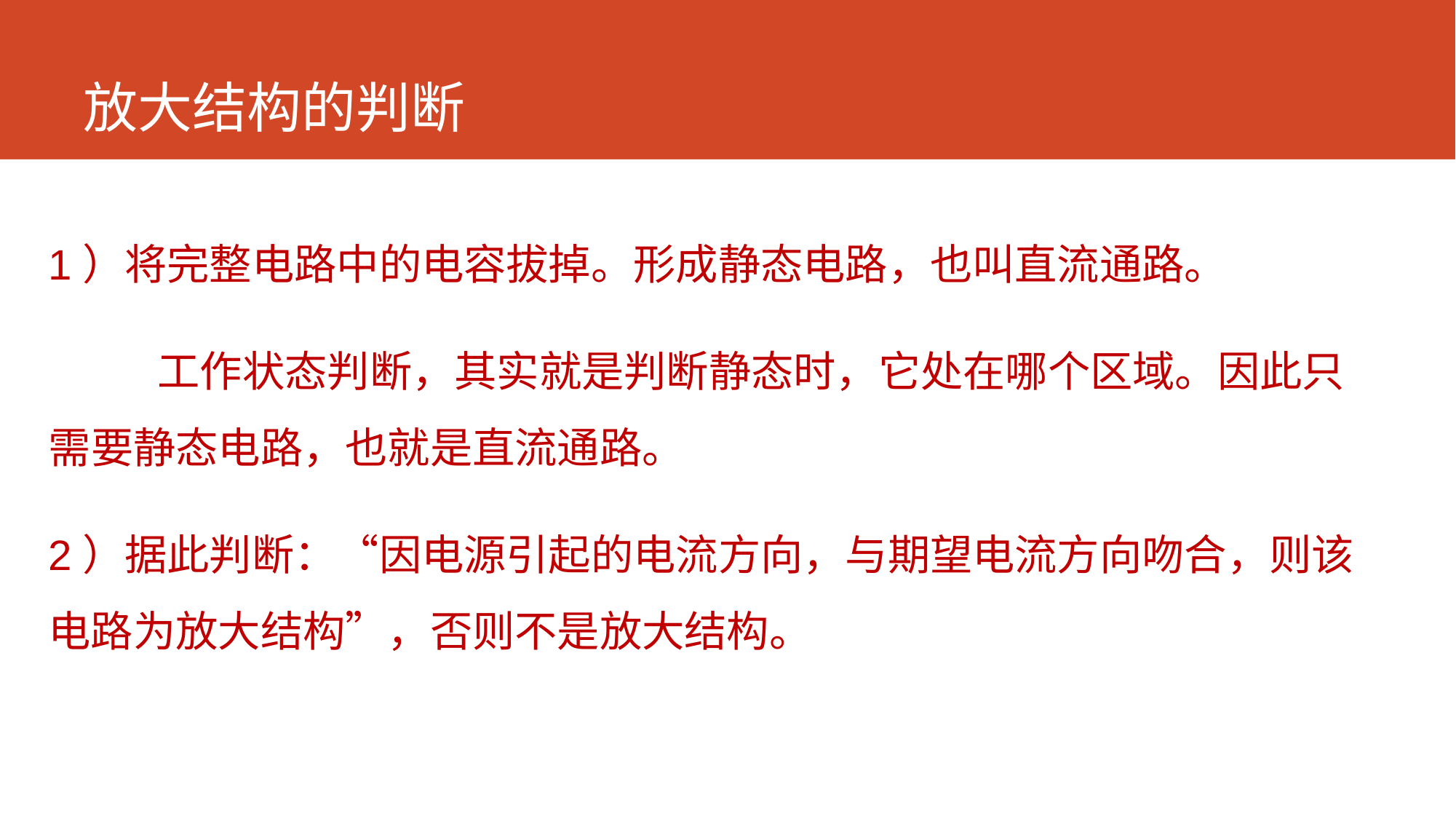

# 放大结构的判断
1）将完整电路中的电容拔掉。形成静态电路，也叫直流通路。
	工作状态判断，其实就是判断静态时，它处在哪个区域。因此只需要静态电路，也就是直流通路。
2）据此判断：“因电源引起的电流方向，与期望电流方向吻合，则该电路为放大结构”，否则不是放大结构。